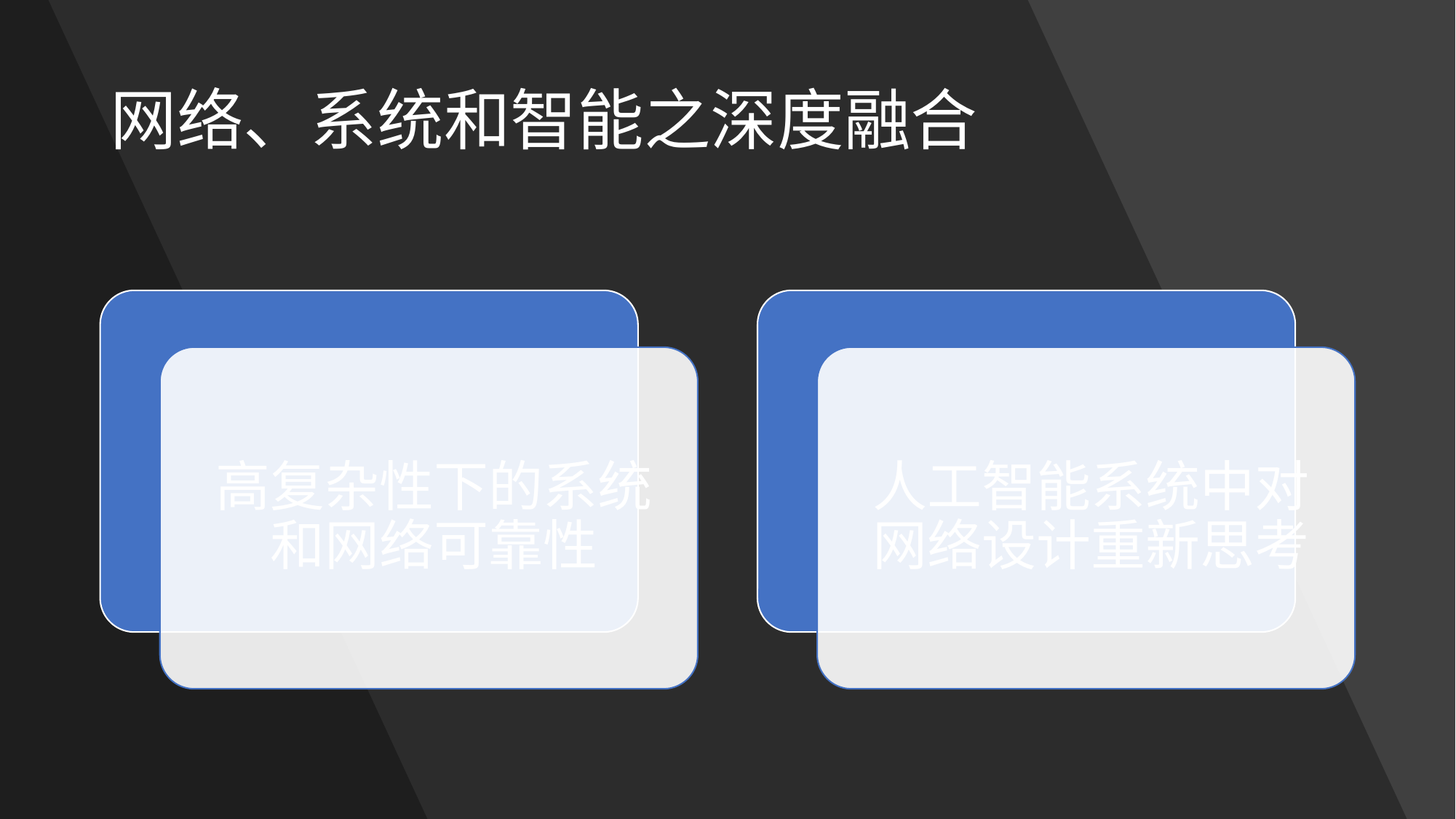

# 网络、系统和智能之深度融合
高复杂性下的系统和网络可靠性
人工智能系统中对网络设计重新思考